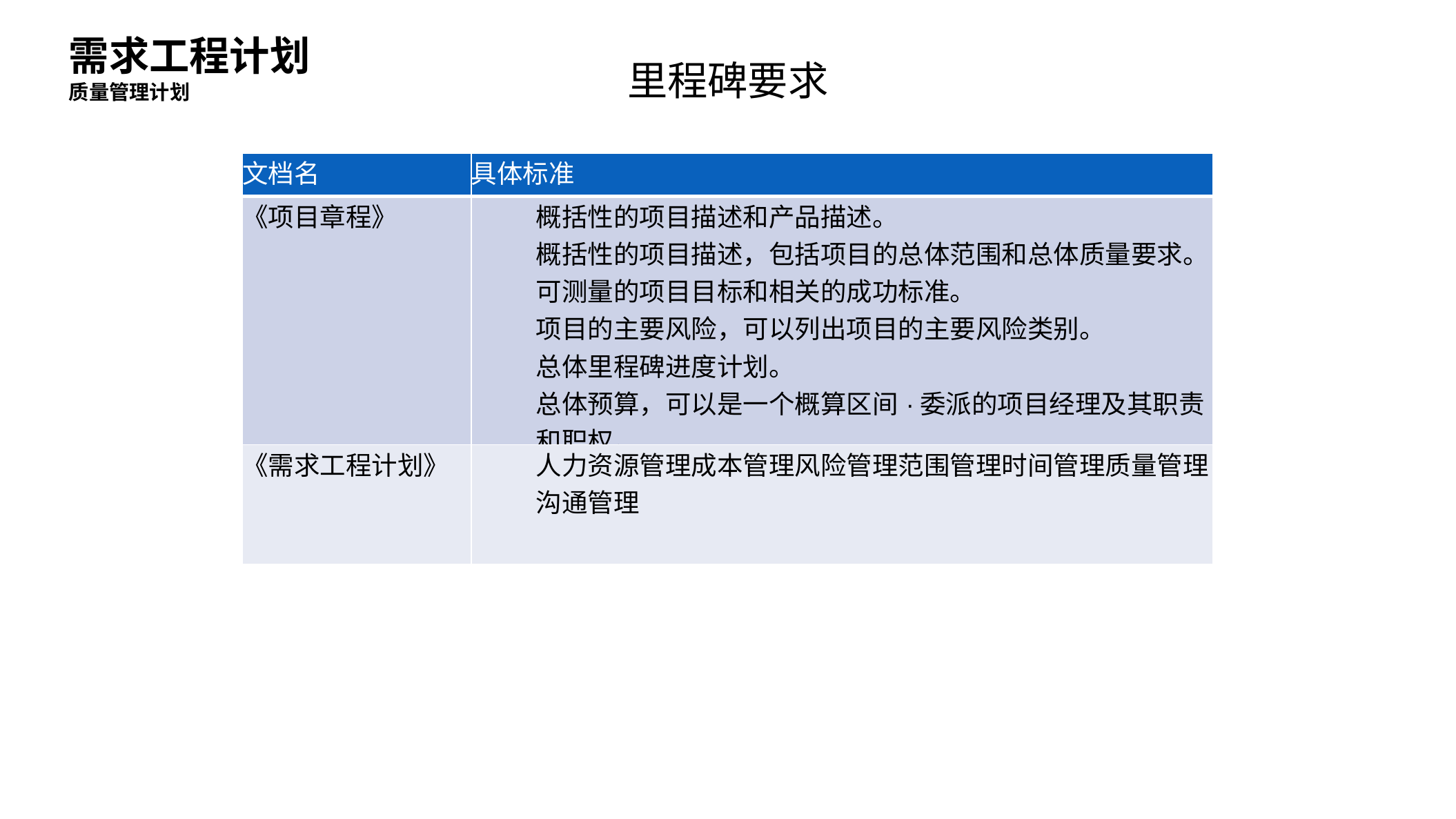

需求工程计划
里程碑要求
质量管理计划
| 文档名 | 具体标准 |
| --- | --- |
| 《项目章程》 | 概括性的项目描述和产品描述。 概括性的项目描述，包括项目的总体范围和总体质量要求。 可测量的项目目标和相关的成功标准。 项目的主要风险，可以列出项目的主要风险类别。 总体里程碑进度计划。 总体预算，可以是一个概算区间·委派的项目经理及其职责和职权。 发起人或其他批准项目章程的人员的姓名和职权。 |
| 《需求工程计划》 | 人力资源管理成本管理风险管理范围管理时间管理质量管理沟通管理 |